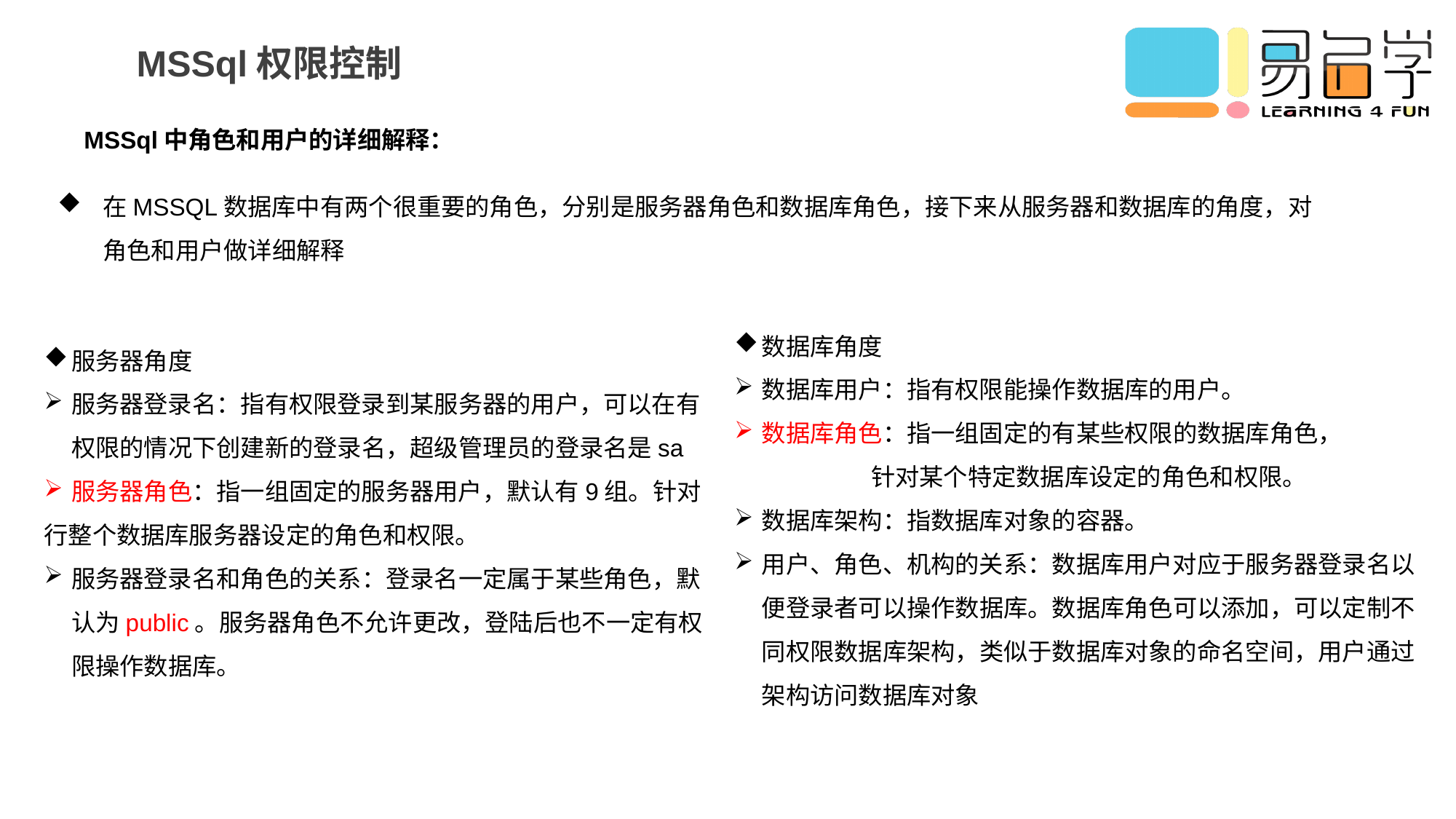

MSSql权限控制
MSSql中角色和用户的详细解释：
在MSSQL数据库中有两个很重要的角色，分别是服务器角色和数据库角色，接下来从服务器和数据库的角度，对角色和用户做详细解释
数据库角度
数据库用户：指有权限能操作数据库的用户。
数据库角色：指一组固定的有某些权限的数据库角色，
                        针对某个特定数据库设定的角色和权限。
数据库架构：指数据库对象的容器。
用户、角色、机构的关系：数据库用户对应于服务器登录名以便登录者可以操作数据库。数据库角色可以添加，可以定制不同权限数据库架构，类似于数据库对象的命名空间，用户通过架构访问数据库对象
服务器角度
服务器登录名：指有权限登录到某服务器的用户，可以在有权限的情况下创建新的登录名，超级管理员的登录名是sa
服务器角色：指一组固定的服务器用户，默认有9组。针对
行整个数据库服务器设定的角色和权限。
服务器登录名和角色的关系：登录名一定属于某些角色，默认为public。服务器角色不允许更改，登陆后也不一定有权限操作数据库。